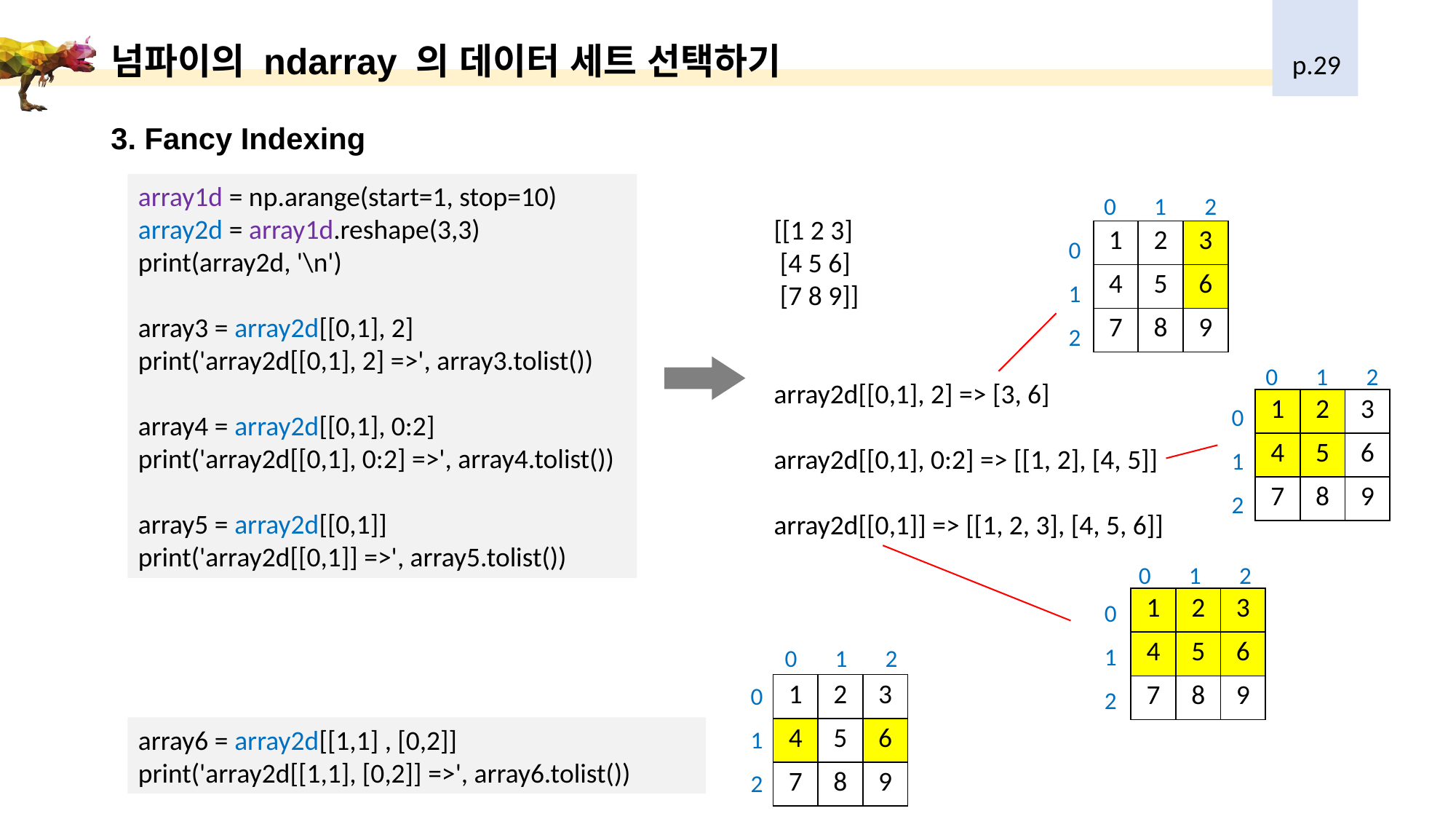

p.29
# 넘파이의 ndarray 의 데이터 세트 선택하기
3. Fancy Indexing
0       1       2
array1d = np.arange(start=1, stop=10)
array2d = array1d.reshape(3,3)
print(array2d, '\n')

array3 = array2d[[0,1], 2]
print('array2d[[0,1], 2] =>', array3.tolist())

array4 = array2d[[0,1], 0:2]
print('array2d[[0,1], 0:2] =>', array4.tolist())

array5 = array2d[[0,1]]
print('array2d[[0,1]] =>', array5.tolist())
[[1 2 3]
 [4 5 6]
 [7 8 9]]

array2d[[0,1], 2] => [3, 6]

array2d[[0,1], 0:2] => [[1, 2], [4, 5]]

array2d[[0,1]] => [[1, 2, 3], [4, 5, 6]]
0
1
2
| 1 | 2 | 3 |
| --- | --- | --- |
| 4 | 5 | 6 |
| 7 | 8 | 9 |
0       1       2

0
1
2
| 1 | 2 | 3 |
| --- | --- | --- |
| 4 | 5 | 6 |
| 7 | 8 | 9 |
0       1       2
0
1
2
| 1 | 2 | 3 |
| --- | --- | --- |
| 4 | 5 | 6 |
| 7 | 8 | 9 |
0       1       2
0
1
2
| 1 | 2 | 3 |
| --- | --- | --- |
| 4 | 5 | 6 |
| 7 | 8 | 9 |
array6 = array2d[[1,1] , [0,2]]
print('array2d[[1,1], [0,2]] =>', array6.tolist())